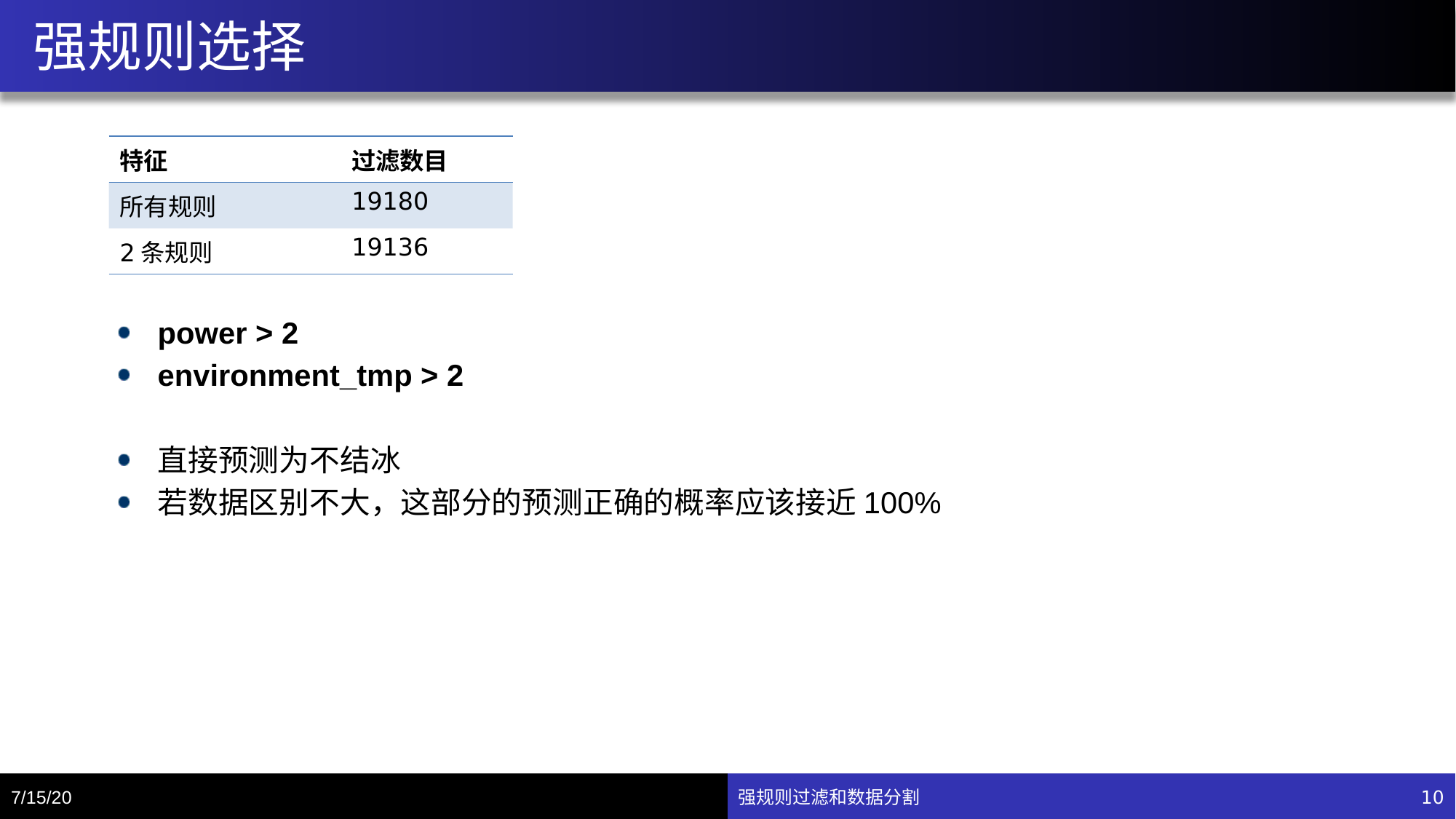

# 强规则选择
| 特征 | 过滤数目 |
| --- | --- |
| 所有规则 | 19180 |
| 2条规则 | 19136 |
power > 2
environment_tmp > 2

直接预测为不结冰
若数据区别不大，这部分的预测正确的概率应该接近100%
7/15/20
强规则过滤和数据分割
10